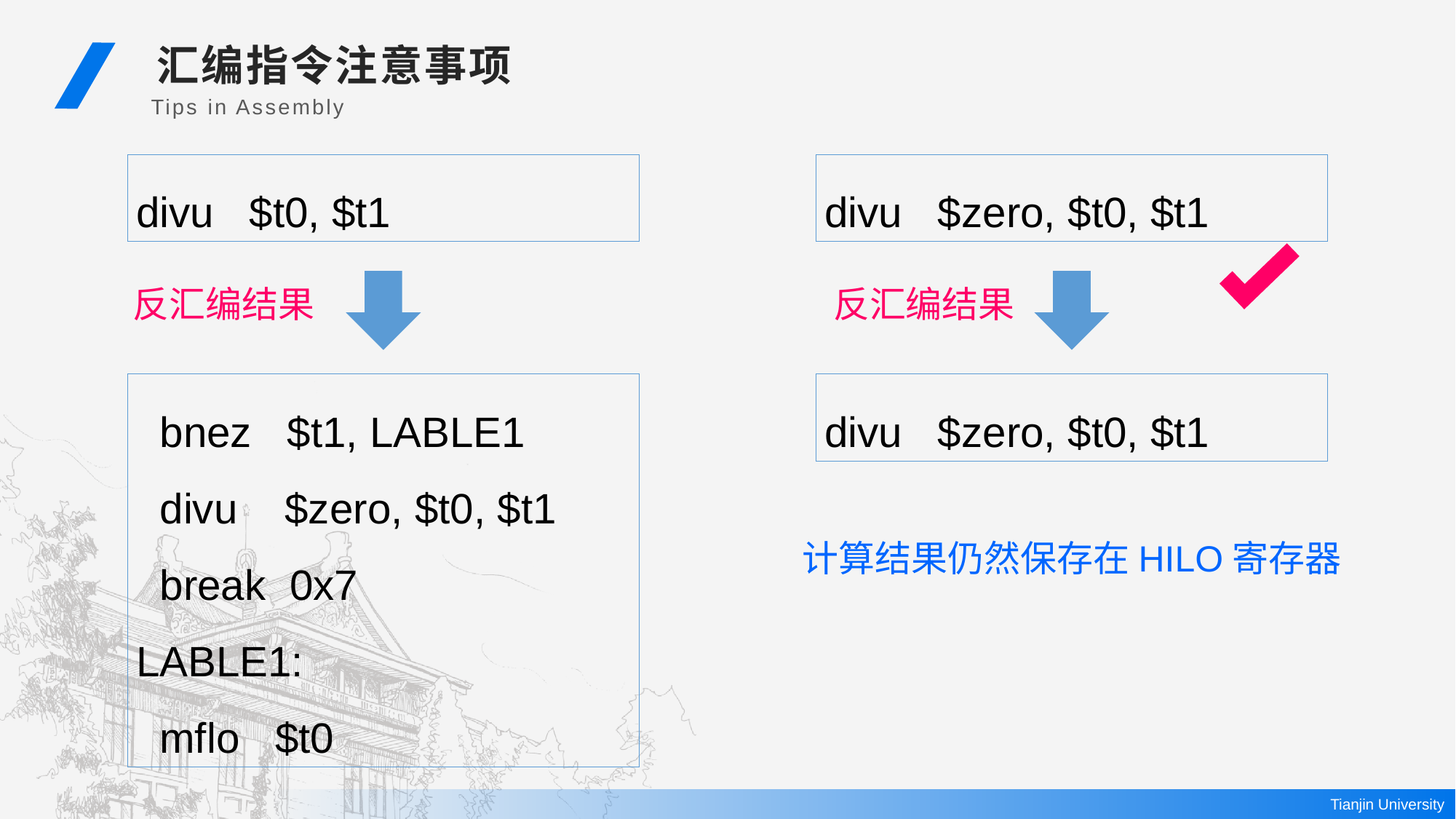

汇编指令注意事项
Tips in Assembly
divu   $t0, $t1
divu   $zero, $t0, $t1

反汇编结果
反汇编结果
  bnez   $t1, LABLE1
  divu    $zero, $t0, $t1
  break  0x7
LABLE1:
  mflo   $t0
divu   $zero, $t0, $t1
计算结果仍然保存在HILO寄存器